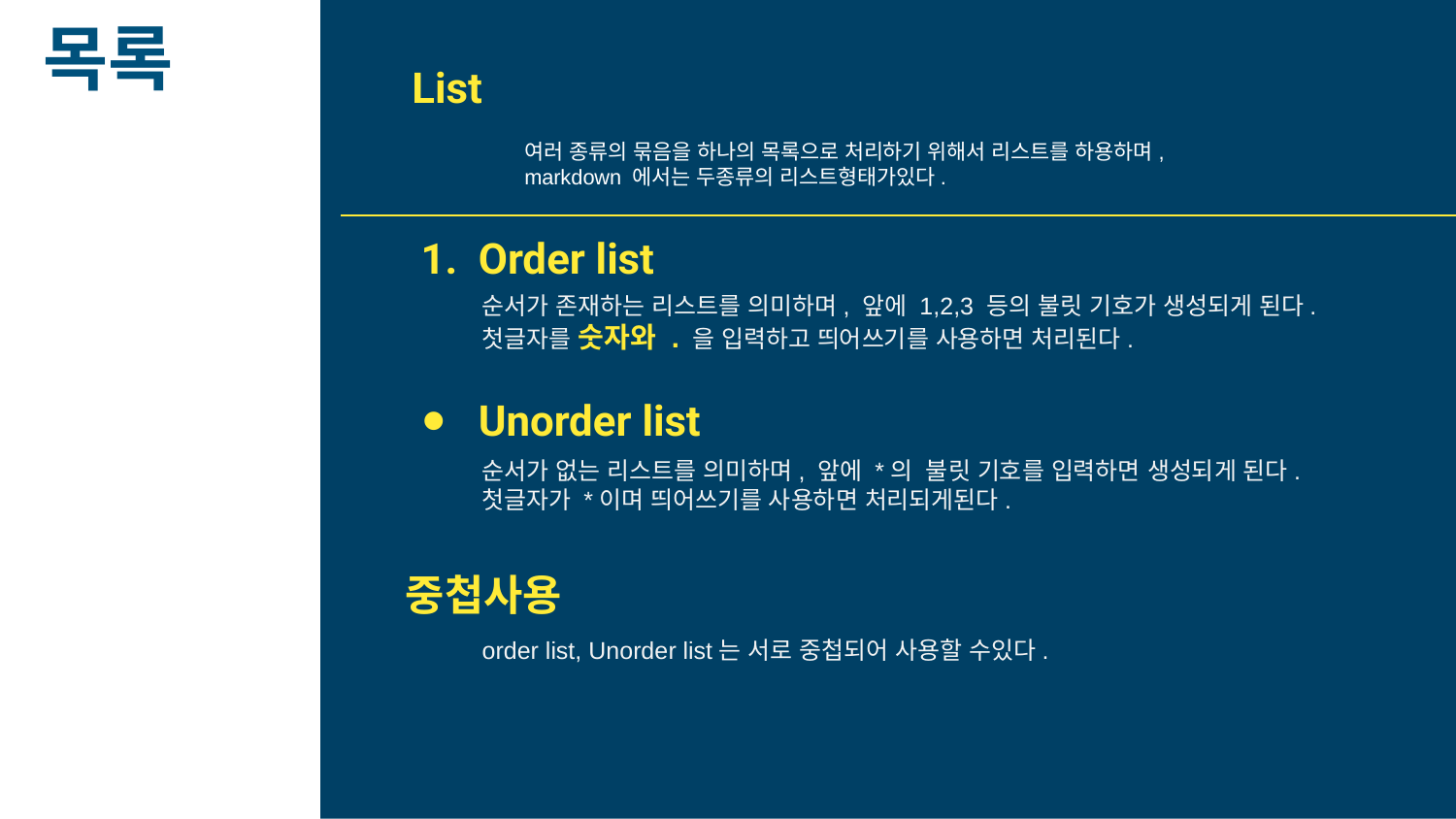

목록

List
여러 종류의 묶음을 하나의 목록으로 처리하기 위해서 리스트를 하용하며,
markdown 에서는 두종류의 리스트형태가있다.
Order list
순서가 존재하는 리스트를 의미하며, 앞에 1,2,3 등의 불릿 기호가 생성되게 된다.
첫글자를 숫자와 . 을 입력하고 띄어쓰기를 사용하면 처리된다.
Unorder list
순서가 없는 리스트를 의미하며, 앞에 *의  불릿 기호를 입력하면 생성되게 된다.
첫글자가 *이며 띄어쓰기를 사용하면 처리되게된다.
중첩사용
order list, Unorder list는 서로 중첩되어 사용할 수있다.